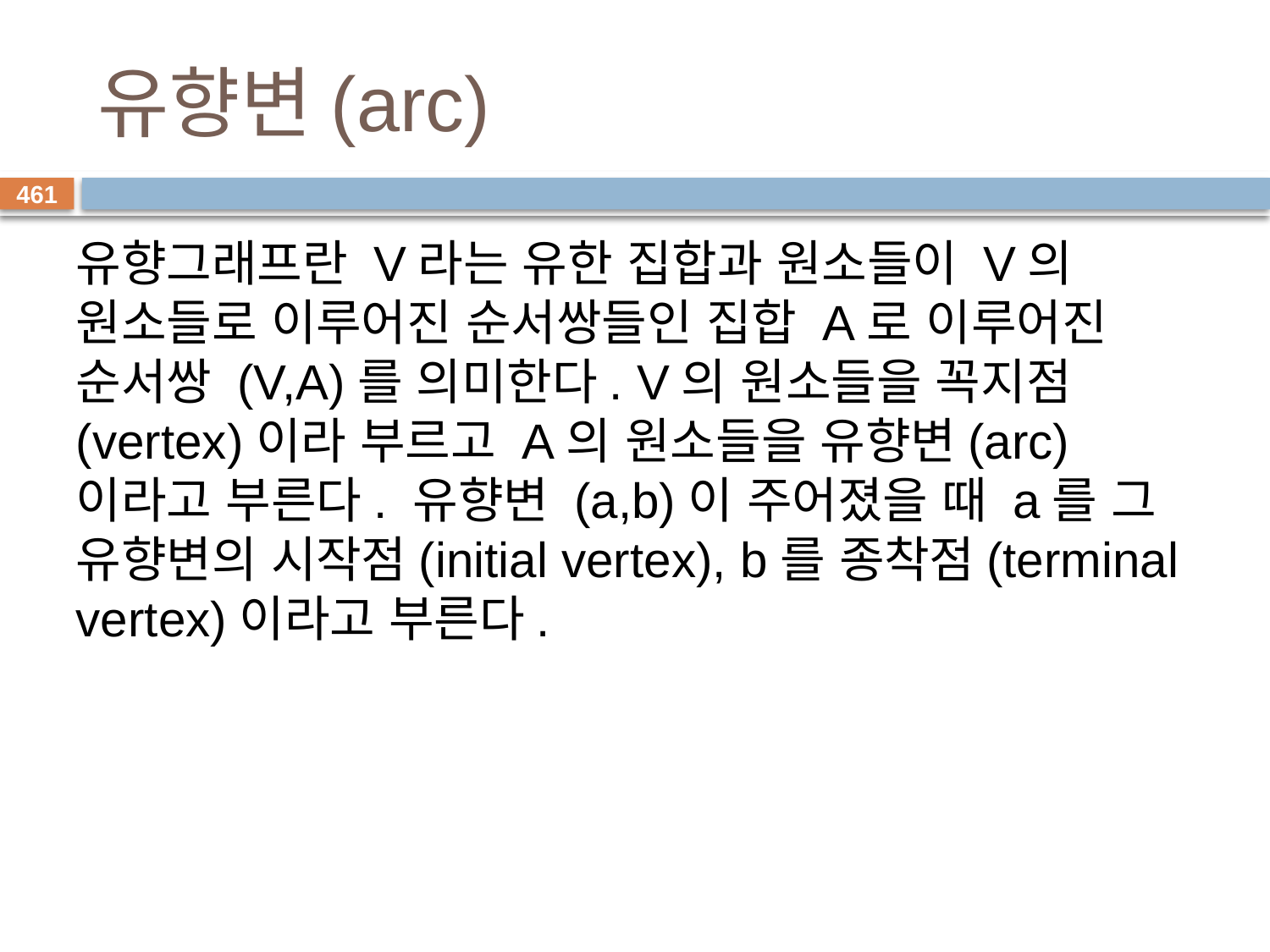

# 유향변(arc)
461
유향그래프란 V라는 유한 집합과 원소들이 V의 원소들로 이루어진 순서쌍들인 집합 A로 이루어진 순서쌍 (V,A)를 의미한다. V의 원소들을 꼭지점(vertex)이라 부르고 A의 원소들을 유향변(arc)이라고 부른다. 유향변 (a,b)이 주어졌을 때 a를 그 유향변의 시작점(initial vertex), b를 종착점(terminal vertex)이라고 부른다.